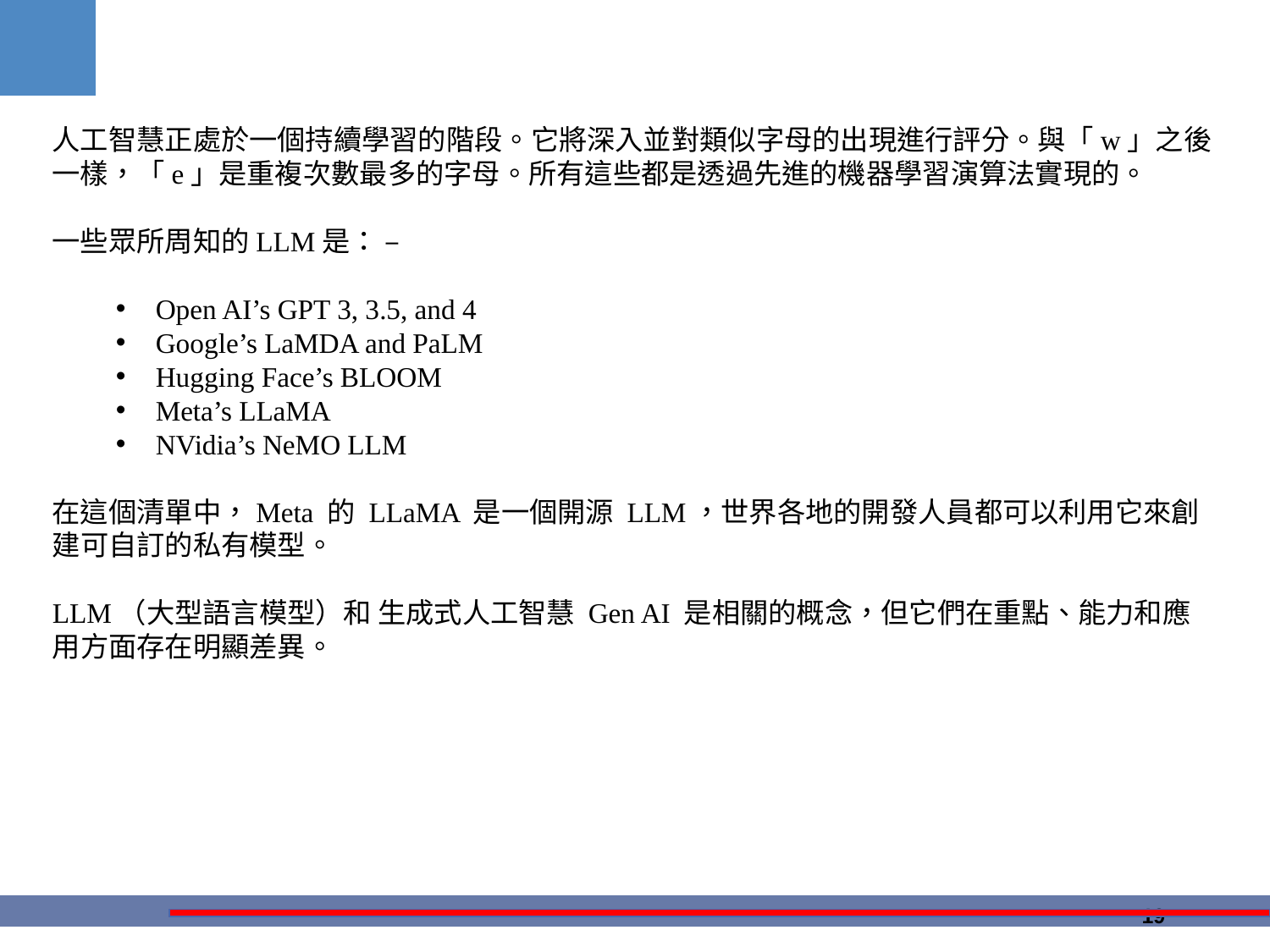

人工智慧正處於一個持續學習的階段。它將深入並對類似字母的出現進行評分。與「w」之後一樣，「e」是重複次數最多的字母。所有這些都是透過先進的機器學習演算法實現的。

一些眾所周知的LLM是： –

Open AI’s GPT 3, 3.5, and 4
Google’s LaMDA and PaLM
Hugging Face’s BLOOM
Meta’s LLaMA
NVidia’s NeMO LLM

在這個清單中，Meta 的 LLaMA 是一個開源 LLM，世界各地的開發人員都可以利用它來創建可自訂的私有模型。

LLM（大型語言模型）和 生成式人工智慧 Gen AI 是相關的概念，但它們在重點、能力和應用方面存在明顯差異。